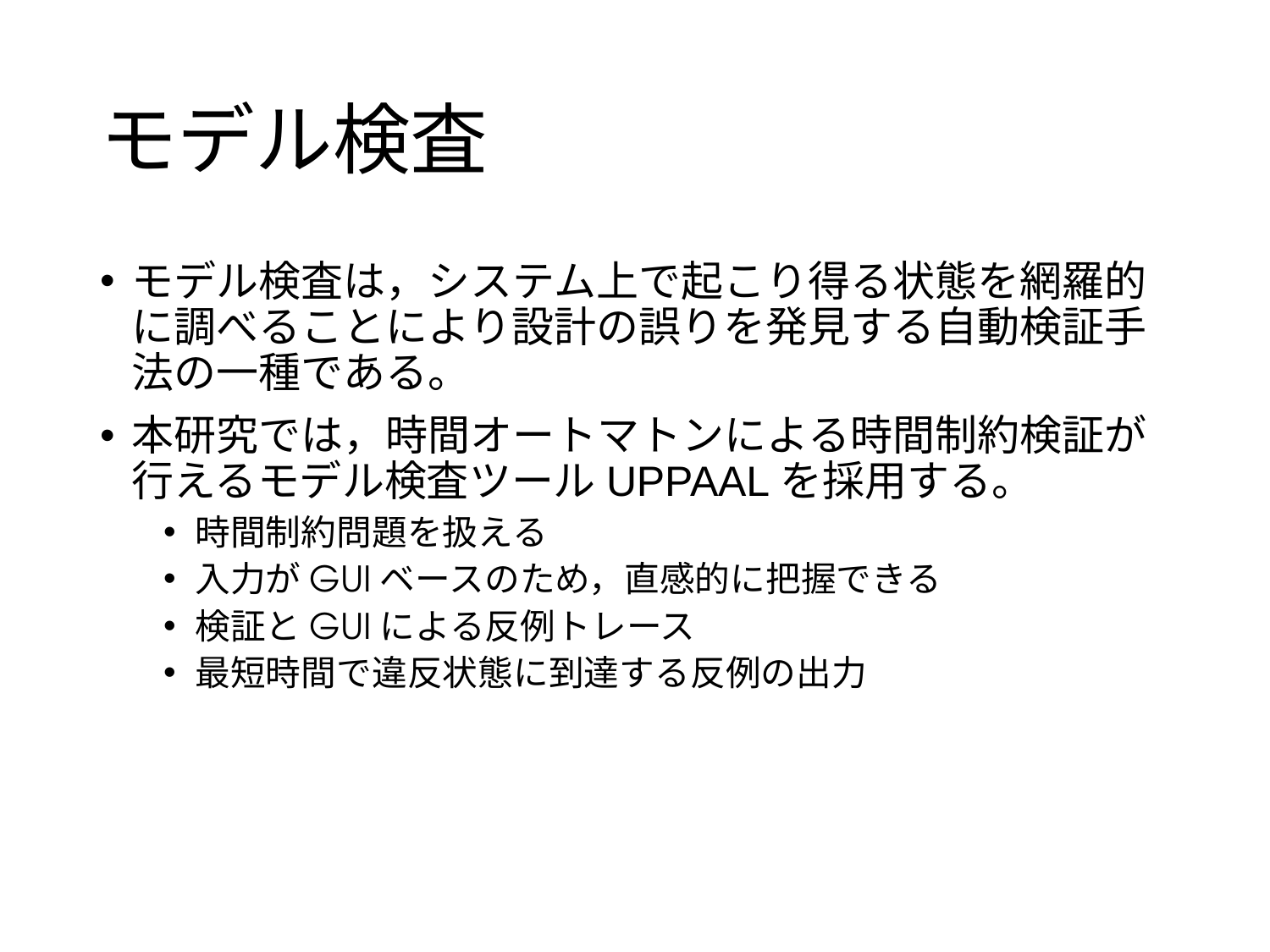

# モデル検査
モデル検査は，システム上で起こり得る状態を網羅的に調べることにより設計の誤りを発見する自動検証手法の一種である。
本研究では，時間オートマトンによる時間制約検証が行えるモデル検査ツールUPPAALを採用する。
時間制約問題を扱える
入力がGUIベースのため，直感的に把握できる
検証とGUIによる反例トレース
最短時間で違反状態に到達する反例の出力